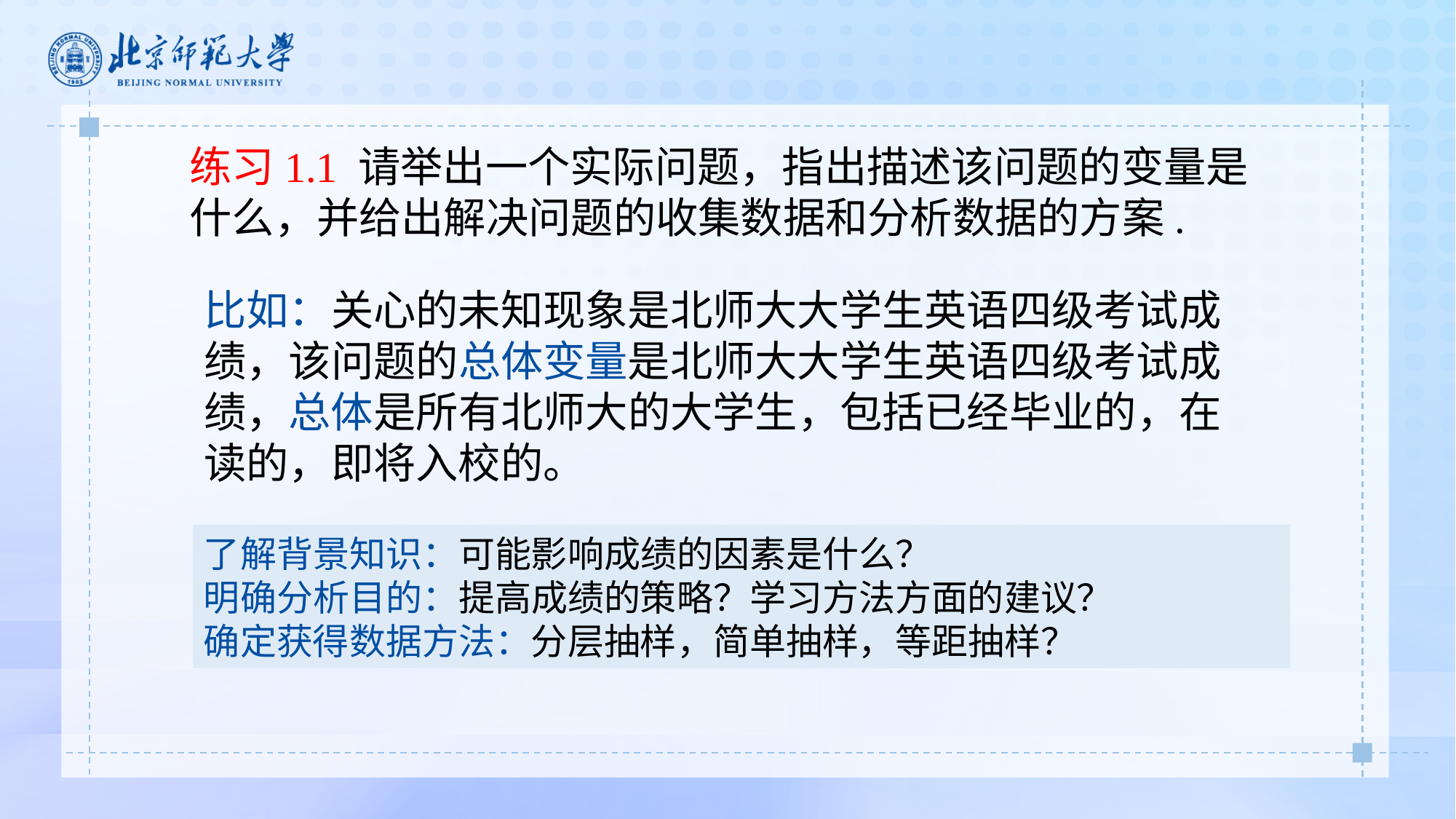

练习1.1 请举出一个实际问题，指出描述该问题的变量是什么，并给出解决问题的收集数据和分析数据的方案.
比如：关心的未知现象是北师大大学生英语四级考试成绩，该问题的总体变量是北师大大学生英语四级考试成绩，总体是所有北师大的大学生，包括已经毕业的，在读的，即将入校的。
了解背景知识：可能影响成绩的因素是什么？
明确分析目的：提高成绩的策略？学习方法方面的建议？
确定获得数据方法：分层抽样，简单抽样，等距抽样？